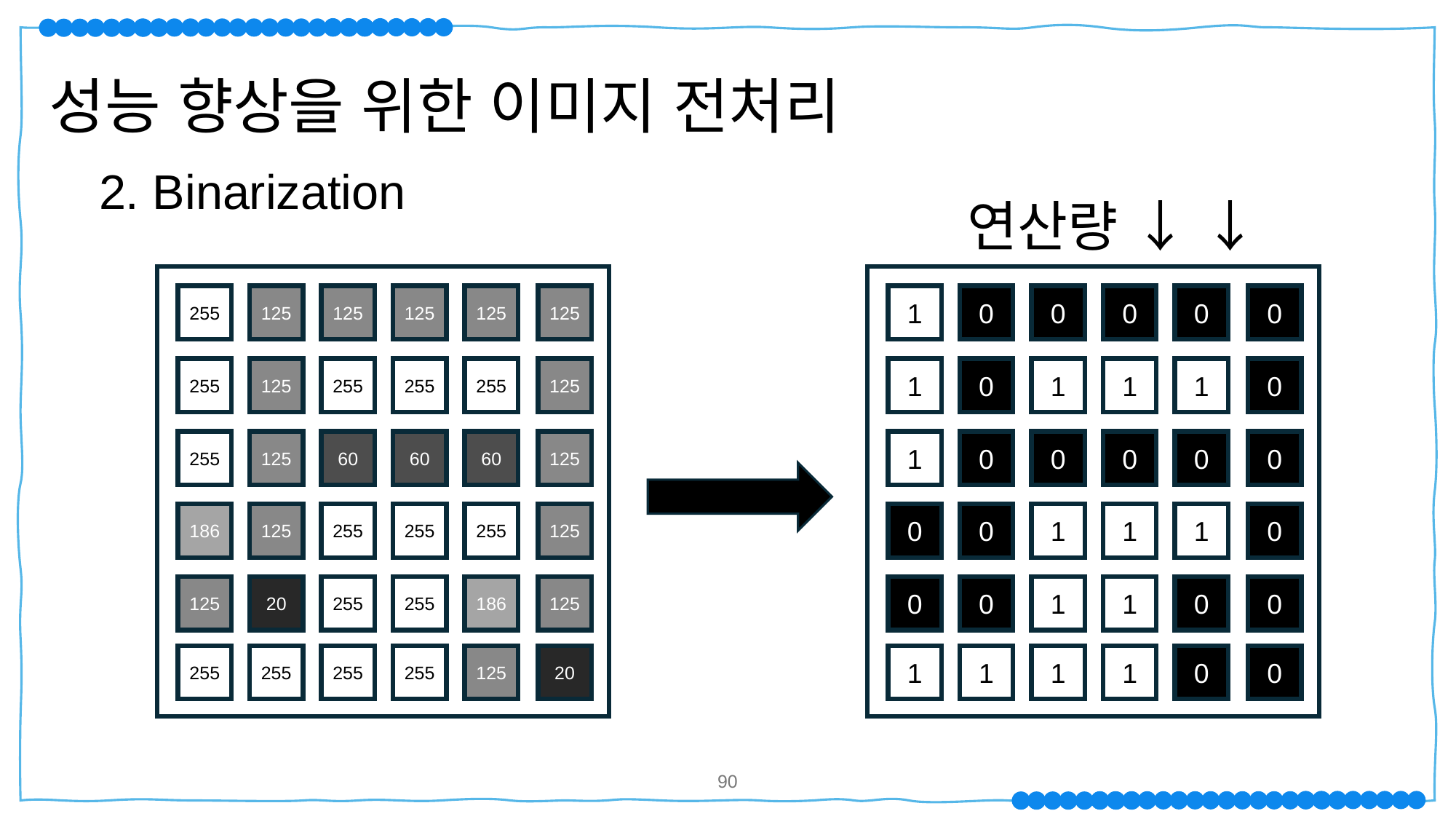

성능 향상을 위한 이미지 전처리
2. Binarization
연산량 ↓ ↓

255
125
125
125
125
125
255
125
255
255
255
125
255
125
60
60
60
125
186
125
255
255
255
125
125
20
255
255
186
125
255
255
255
255
125
20

1
0
0
0
0
0
1
0
1
1
1
0
1
0
0
0
0
0
0
0
1
1
1
0
0
0
1
1
0
0
1
1
1
1
0
0

90